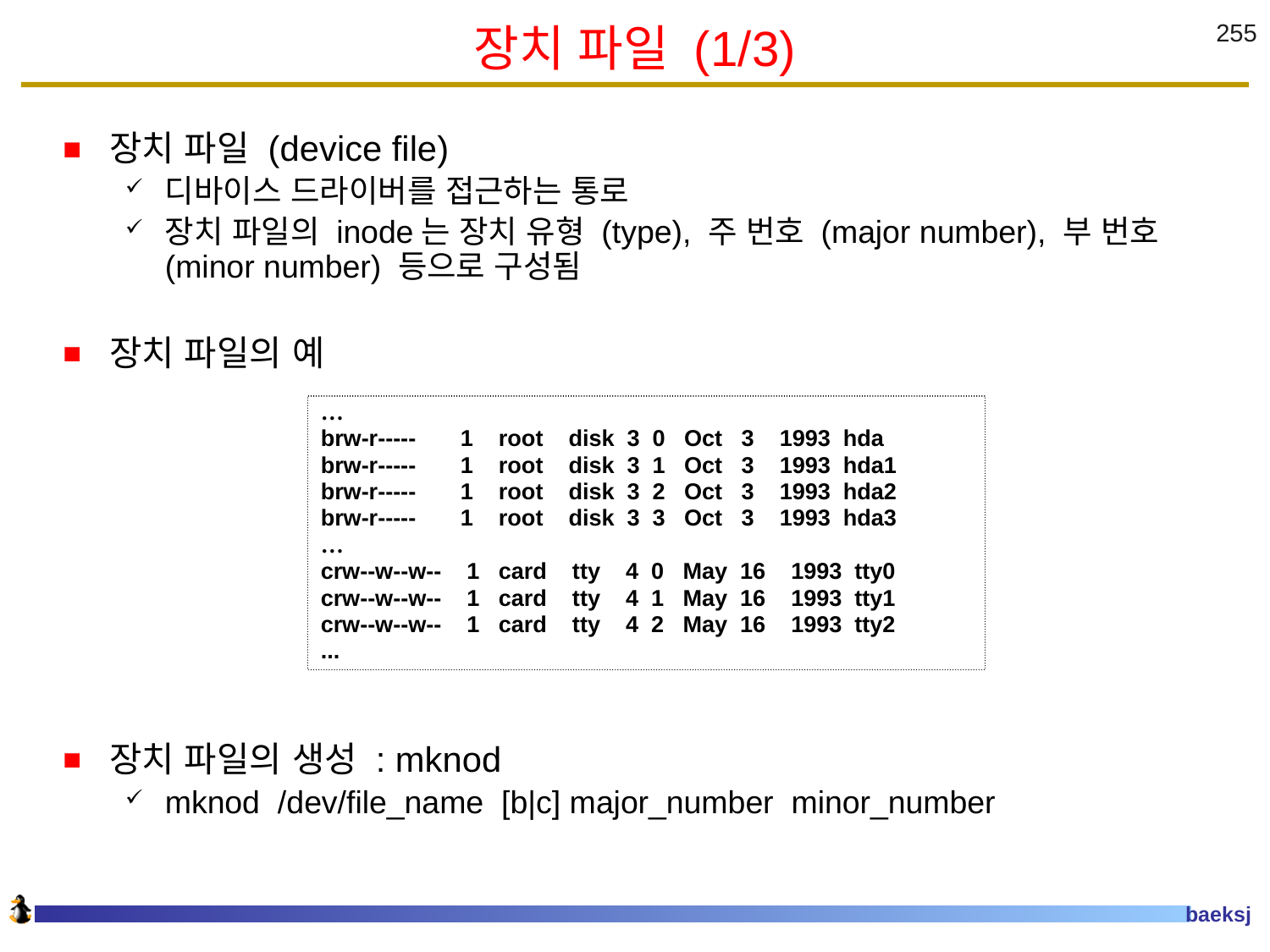

# 장치 파일 (1/3)
255
장치 파일 (device file)
디바이스 드라이버를 접근하는 통로
장치 파일의 inode는 장치 유형 (type), 주 번호 (major number), 부 번호 (minor number) 등으로 구성됨

장치 파일의 예

장치 파일의 생성 : mknod
mknod  /dev/file_name  [b|c] major_number  minor_number
…
brw-r-----       1    root    disk  3  0   Oct   3    1993  hda
brw-r-----       1    root    disk  3  1   Oct   3    1993  hda1
brw-r-----       1    root    disk  3  2   Oct   3    1993  hda2
brw-r-----       1    root    disk  3  3   Oct   3    1993  hda3
…
crw--w--w--    1   card    tty    4  0   May  16    1993  tty0
crw--w--w--    1   card    tty    4  1   May  16    1993  tty1
crw--w--w--    1   card    tty    4  2   May  16    1993  tty2
...